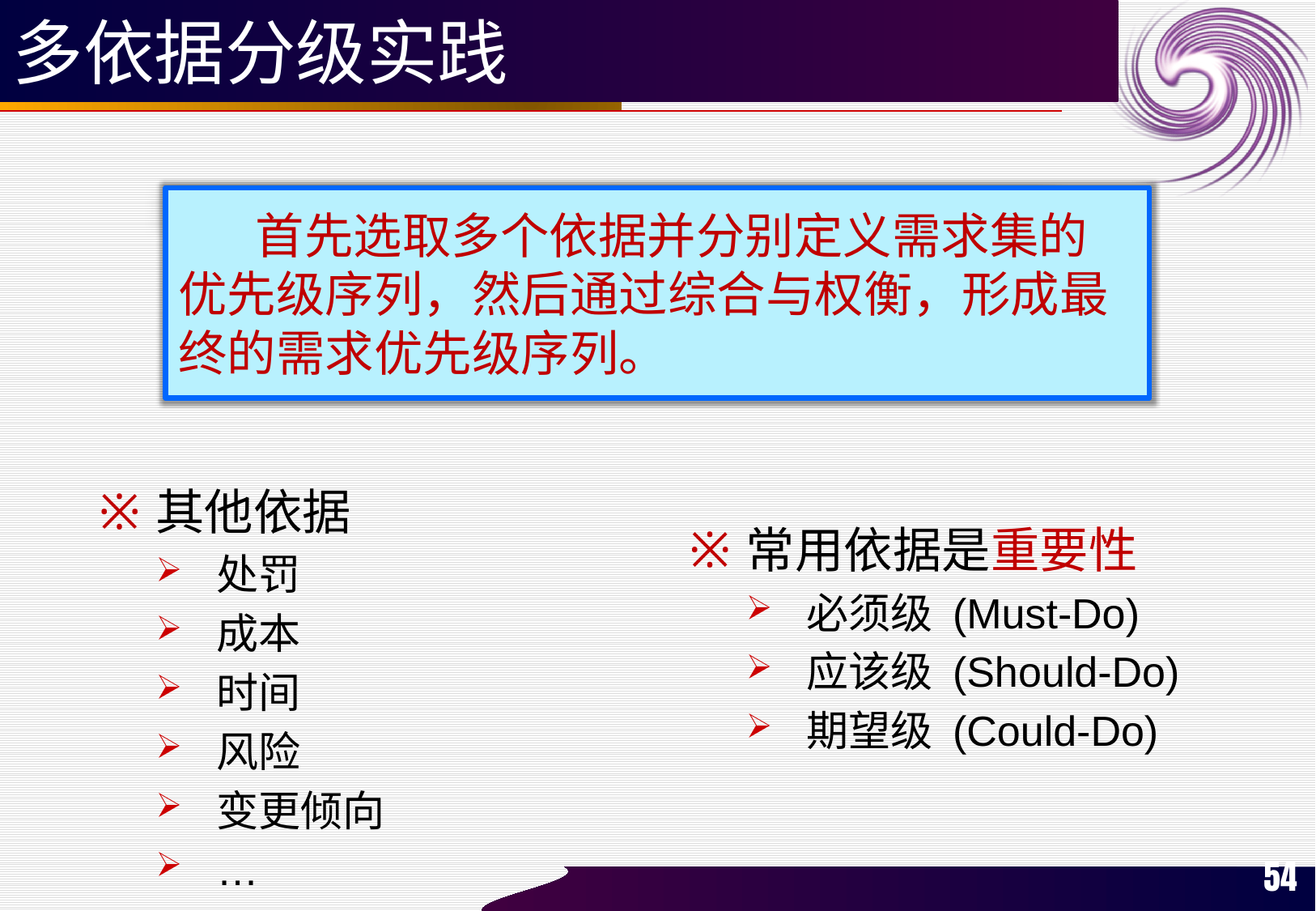

# 多依据分级实践
      首先选取多个依据并分别定义需求集的优先级序列，然后通过综合与权衡，形成最终的需求优先级序列。
其他依据
处罚
成本
时间
风险
变更倾向
…

常用依据是重要性
必须级 (Must-Do)
应该级 (Should-Do)
期望级 (Could-Do)
54